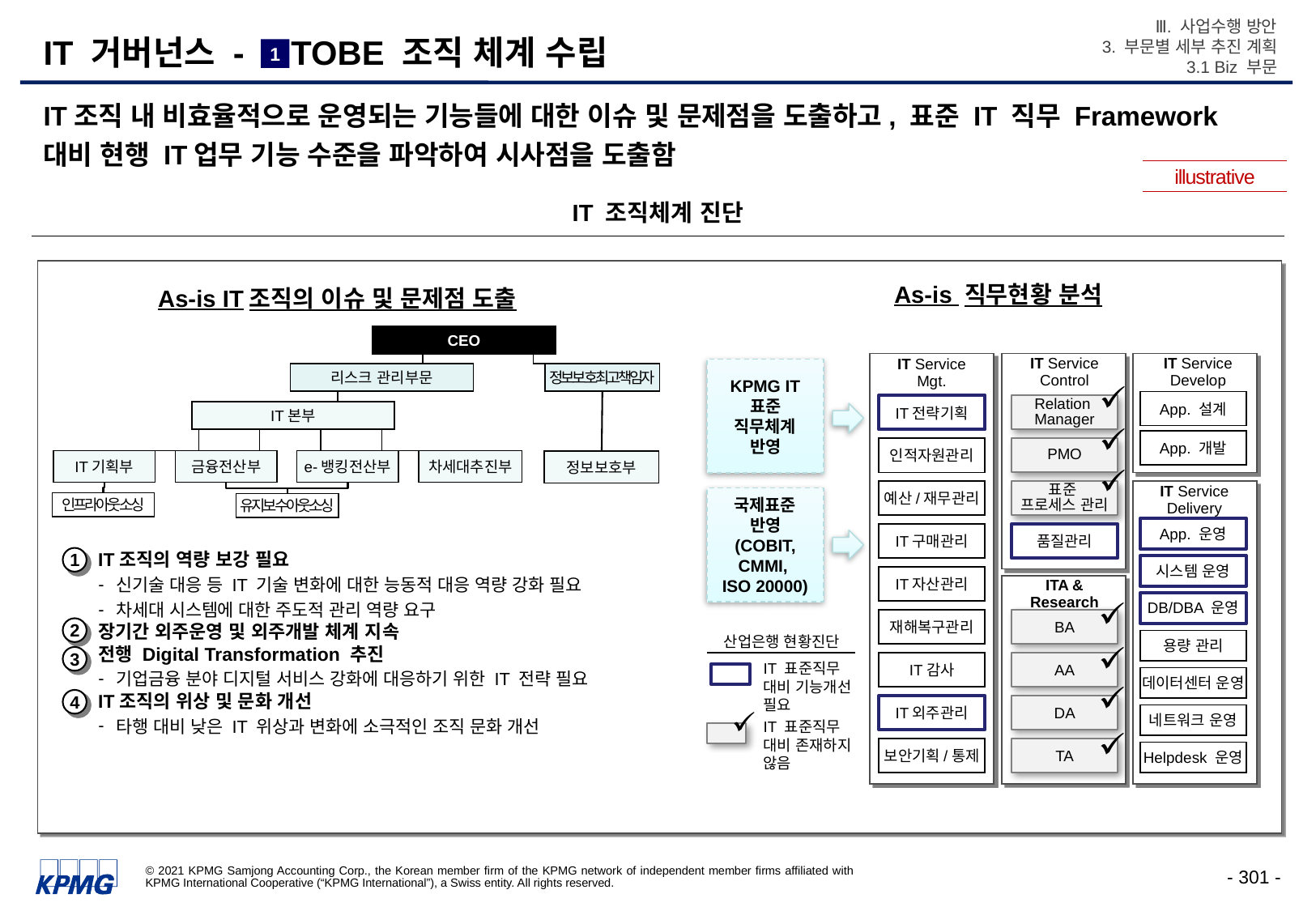

Ⅲ. 사업수행 방안
3. 부문별 세부 추진 계획
3.1 Biz 부문
# IT 거버넌스 -     TOBE 조직 체계 수립
1
IT조직 내 비효율적으로 운영되는 기능들에 대한 이슈 및 문제점을 도출하고, 표준 IT 직무 Framework 대비 현행 IT업무 기능 수준을 파악하여 시사점을 도출함
illustrative
IT 조직체계 진단

As-is 직무현황 분석
As-is IT조직의 이슈 및 문제점 도출
CEO
리스크 관리부문
정보보호최고책임자
IT본부
IT기획부
금융전산부
e-뱅킹전산부
차세대추진부
정보보호부
인프라아웃소싱
유지보수아웃소싱
IT Service Develop

IT Service Control
IT Service Develop
IT Service Mgt.
KPMG IT 표준 직무체계 반영

App. 설계
IT전략기획
Relation
Manager

App. 개발
인적자원관리
PMO

예산/재무관리
표준
프로세스 관리

IT Service Delivery
국제표준 반영
(COBIT, CMMI,
ISO 20000)
App. 운영
IT구매관리
품질관리

시스템 운영
IT자산관리
ITA & Research

DB/DBA 운영

재해복구관리
BA
산업은행 현황진단
용량 관리

IT감사
AA
IT 표준직무
대비 기능개선 필요

데이터센터 운영

IT외주관리
DA

네트워크 운영
IT 표준직무
대비 존재하지 않음

보안기획/통제
TA
Helpdesk 운영
IT조직의 역량 보강 필요
신기술 대응 등 IT 기술 변화에 대한 능동적 대응 역량 강화 필요
차세대 시스템에 대한 주도적 관리 역량 요구
장기간 외주운영 및 외주개발 체계 지속
전행 Digital Transformation 추진
기업금융 분야 디지털 서비스 강화에 대응하기 위한 IT 전략 필요
IT조직의 위상 및 문화 개선
타행 대비 낮은 IT 위상과 변화에 소극적인 조직 문화 개선
1
2
3
4